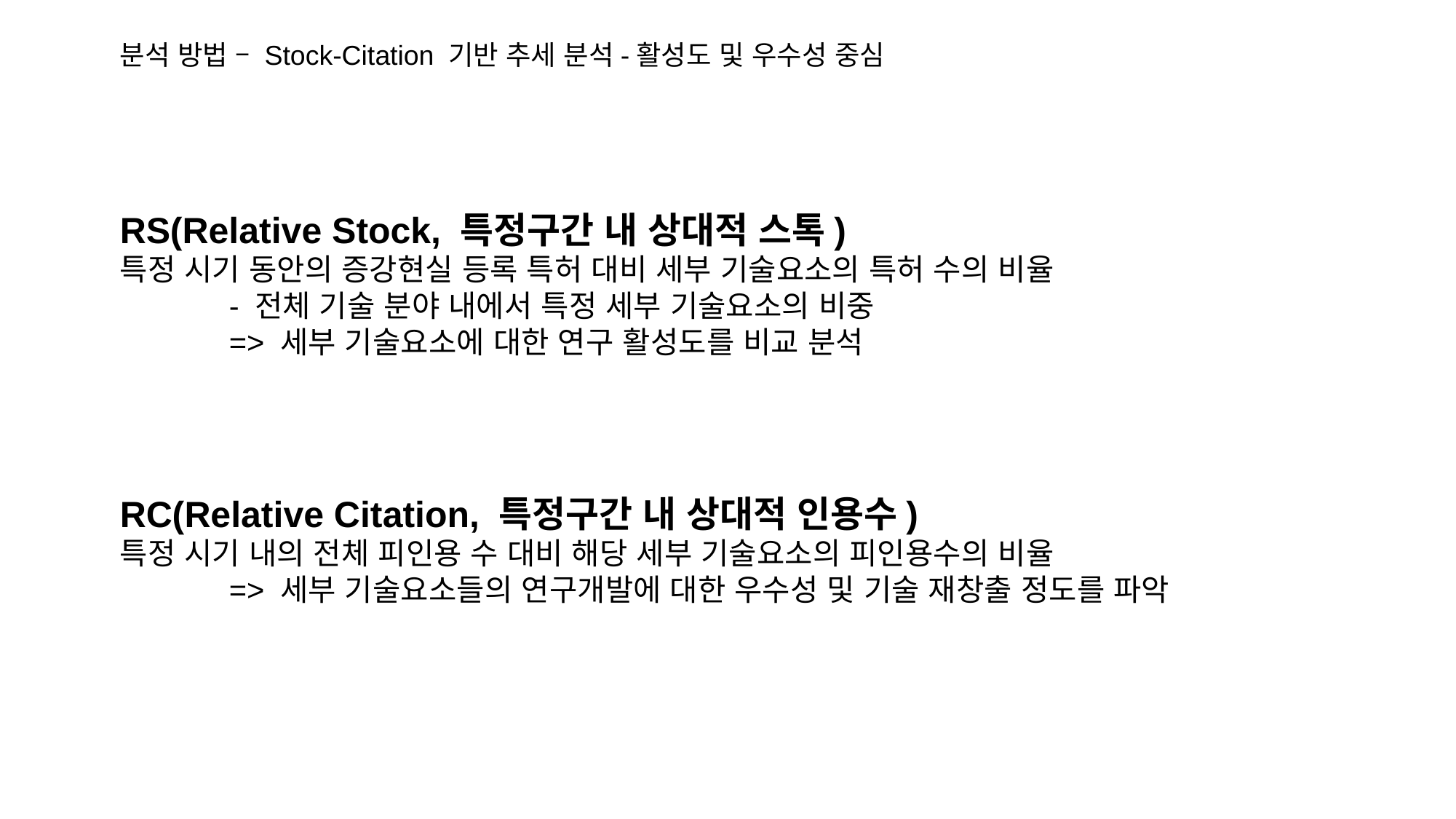

분석 방법 – Stock-Citation 기반 추세 분석-활성도 및 우수성 중심

	RS(Relative Stock, 특정구간 내 상대적 스톡)
	특정 시기 동안의 증강현실 등록 특허 대비 세부 기술요소의 특허 수의 비율
		- 전체 기술 분야 내에서 특정 세부 기술요소의 비중
		=> 세부 기술요소에 대한 연구 활성도를 비교 분석

	RC(Relative Citation, 특정구간 내 상대적 인용수)
	특정 시기 내의 전체 피인용 수 대비 해당 세부 기술요소의 피인용수의 비율
		=> 세부 기술요소들의 연구개발에 대한 우수성 및 기술 재창출 정도를 파악